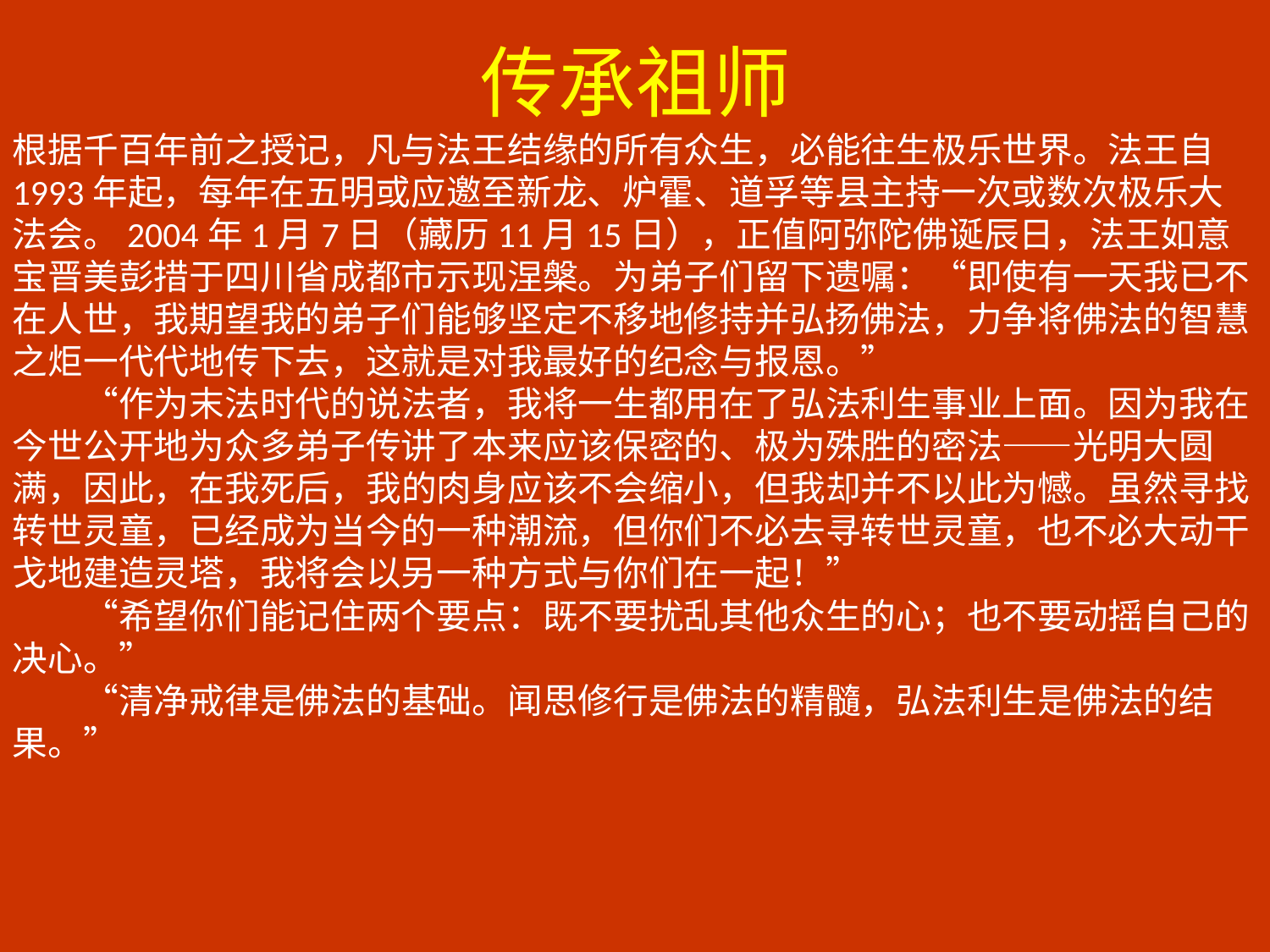

# 传承祖师
根据千百年前之授记，凡与法王结缘的所有众生，必能往生极乐世界。法王自1993年起，每年在五明或应邀至新龙、炉霍、道孚等县主持一次或数次极乐大法会。2004年1月7日（藏历11月15日），正值阿弥陀佛诞辰日，法王如意宝晋美彭措于四川省成都市示现涅槃。为弟子们留下遗嘱：“即使有一天我已不在人世，我期望我的弟子们能够坚定不移地修持并弘扬佛法，力争将佛法的智慧之炬一代代地传下去，这就是对我最好的纪念与报恩。”
　　“作为末法时代的说法者，我将一生都用在了弘法利生事业上面。因为我在今世公开地为众多弟子传讲了本来应该保密的、极为殊胜的密法——光明大圆满，因此，在我死后，我的肉身应该不会缩小，但我却并不以此为憾。虽然寻找转世灵童，已经成为当今的一种潮流，但你们不必去寻转世灵童，也不必大动干戈地建造灵塔，我将会以另一种方式与你们在一起！”
　　“希望你们能记住两个要点：既不要扰乱其他众生的心；也不要动摇自己的决心。”
　　“清净戒律是佛法的基础。闻思修行是佛法的精髓，弘法利生是佛法的结果。”